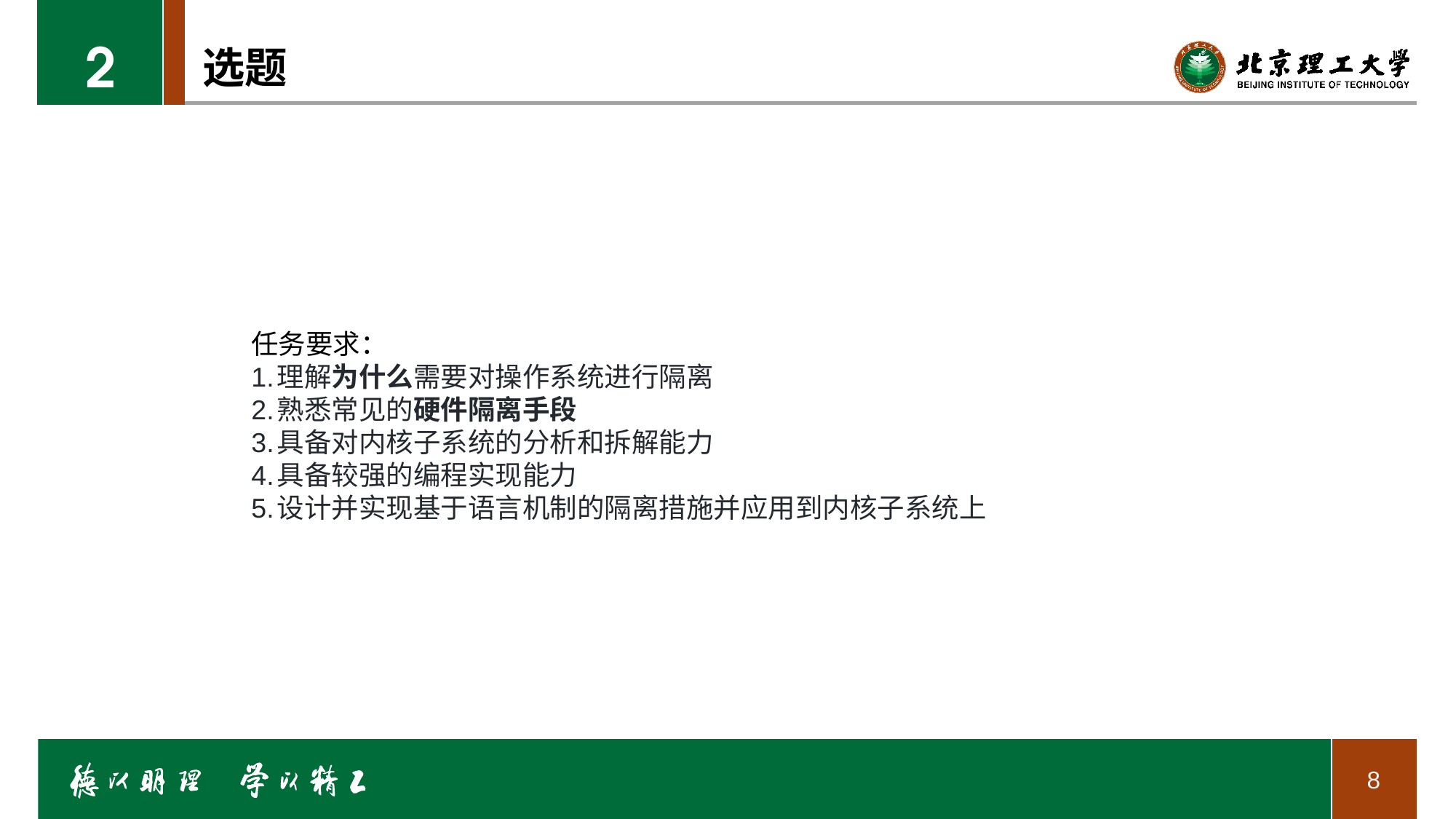

2
# 选题
任务要求：
理解为什么需要对操作系统进⾏隔离
熟悉常⻅的硬件隔离⼿段
具备对内核⼦系统的分析和拆解能⼒
具备较强的编程实现能⼒
设计并实现基于语⾔机制的隔离措施并应⽤到内核⼦系统上